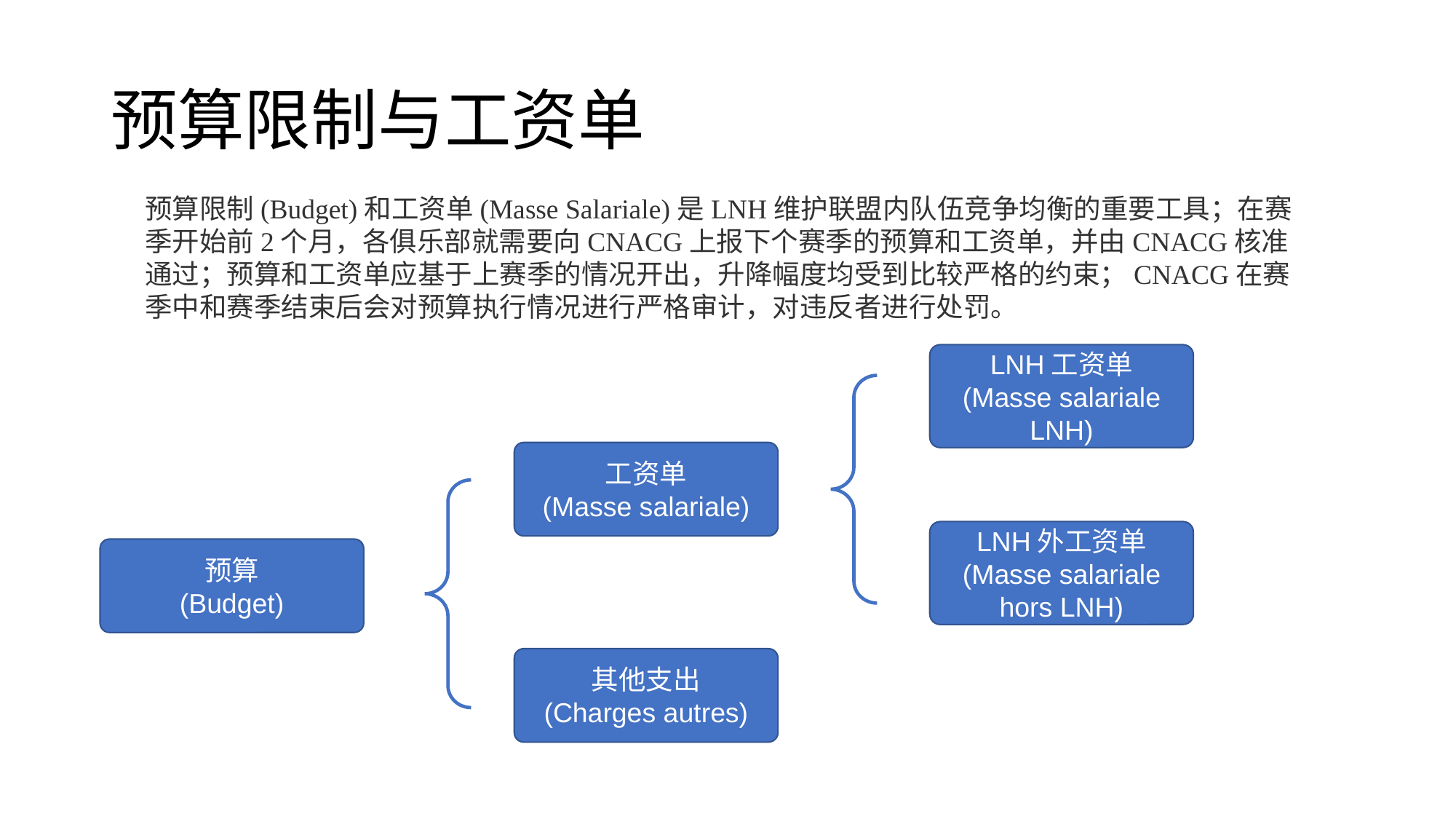

# 预算限制与工资单
预算限制(Budget)和工资单(Masse Salariale)是LNH维护联盟内队伍竞争均衡的重要工具；在赛季开始前2个月，各俱乐部就需要向CNACG上报下个赛季的预算和工资单，并由CNACG核准通过；预算和工资单应基于上赛季的情况开出，升降幅度均受到比较严格的约束；CNACG在赛季中和赛季结束后会对预算执行情况进行严格审计，对违反者进行处罚。
LNH工资单
(Masse salariale LNH)

工资单
(Masse salariale)

LNH外工资单
(Masse salariale hors LNH)
预算
(Budget)
其他支出
(Charges autres)